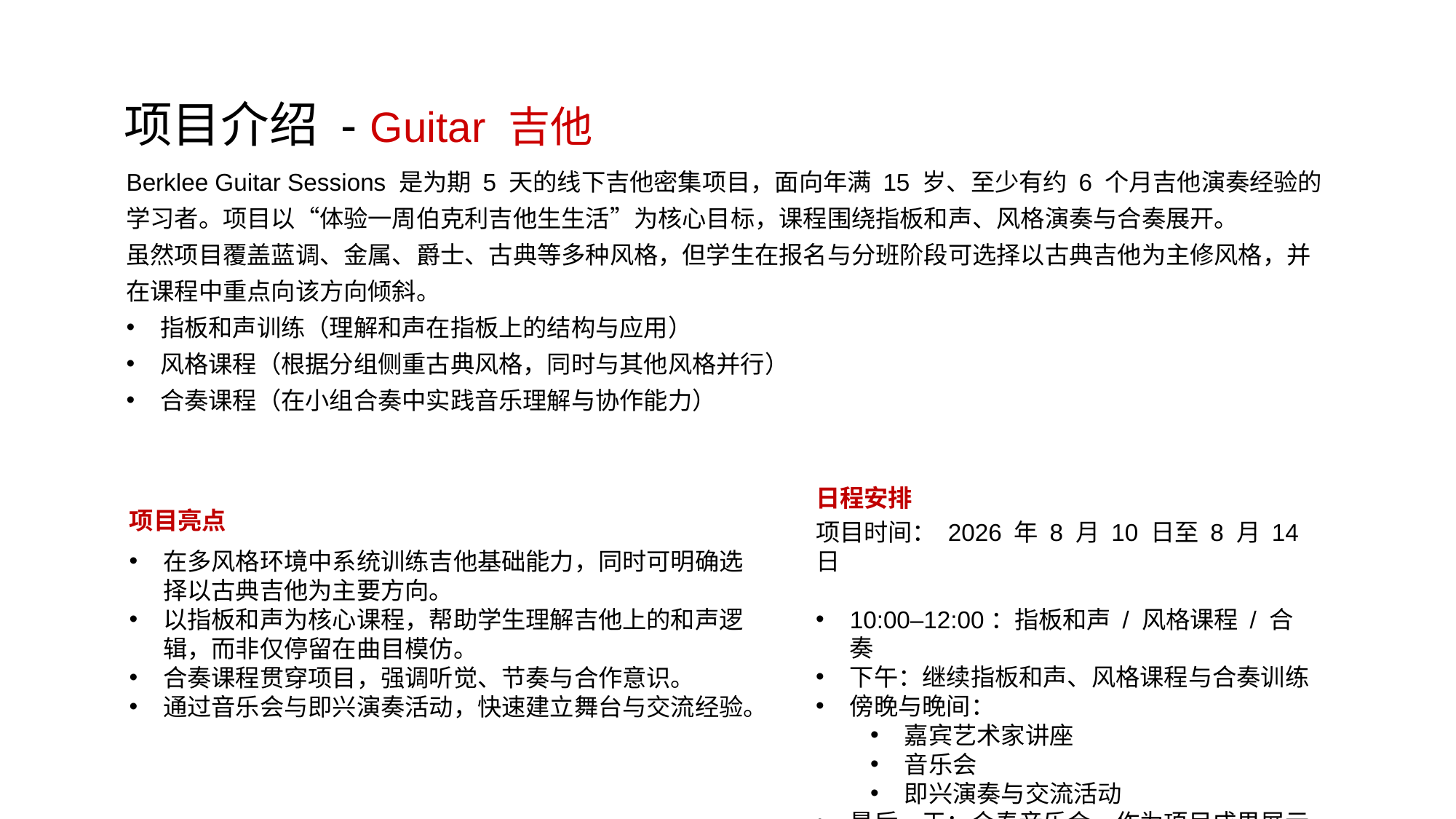

项目介绍 - Guitar 吉他
Berklee Guitar Sessions 是为期 5 天的线下吉他密集项目，面向年满 15 岁、至少有约 6 个月吉他演奏经验的学习者。项目以“体验一周伯克利吉他生生活”为核心目标，课程围绕指板和声、风格演奏与合奏展开。
虽然项目覆盖蓝调、金属、爵士、古典等多种风格，但学生在报名与分班阶段可选择以古典吉他为主修风格，并在课程中重点向该方向倾斜。
指板和声训练（理解和声在指板上的结构与应用）
风格课程（根据分组侧重古典风格，同时与其他风格并行）
合奏课程（在小组合奏中实践音乐理解与协作能力）

日程安排
项目时间： 2026 年 8 月 10 日至 8 月 14 日

10:00–12:00：指板和声 / 风格课程 / 合奏
下午：继续指板和声、风格课程与合奏训练
傍晚与晚间：
嘉宾艺术家讲座
音乐会
即兴演奏与交流活动
最后一天：合奏音乐会，作为项目成果展示
项目亮点
在多风格环境中系统训练吉他基础能力，同时可明确选择以古典吉他为主要方向。
以指板和声为核心课程，帮助学生理解吉他上的和声逻辑，而非仅停留在曲目模仿。
合奏课程贯穿项目，强调听觉、节奏与合作意识。
通过音乐会与即兴演奏活动，快速建立舞台与交流经验。